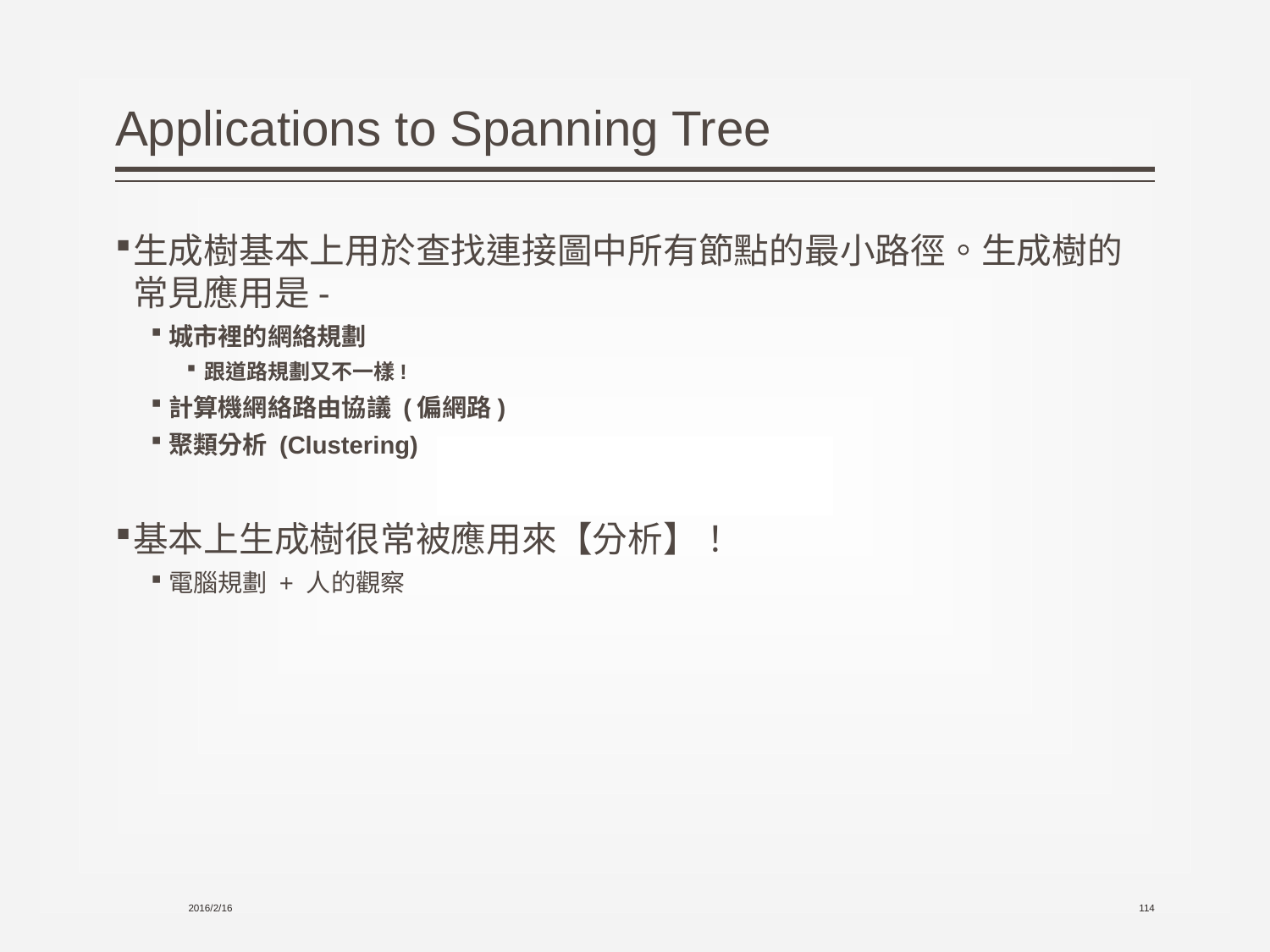

# Applications to Spanning Tree
生成樹基本上用於查找連接圖中所有節點的最小路徑。生成樹的常見應用是-
城市裡的網絡規劃
跟道路規劃又不一樣!
計算機網絡路由協議 (偏網路)
聚類分析 (Clustering)

基本上生成樹很常被應用來【分析】！
電腦規劃 + 人的觀察
2016/2/16
114